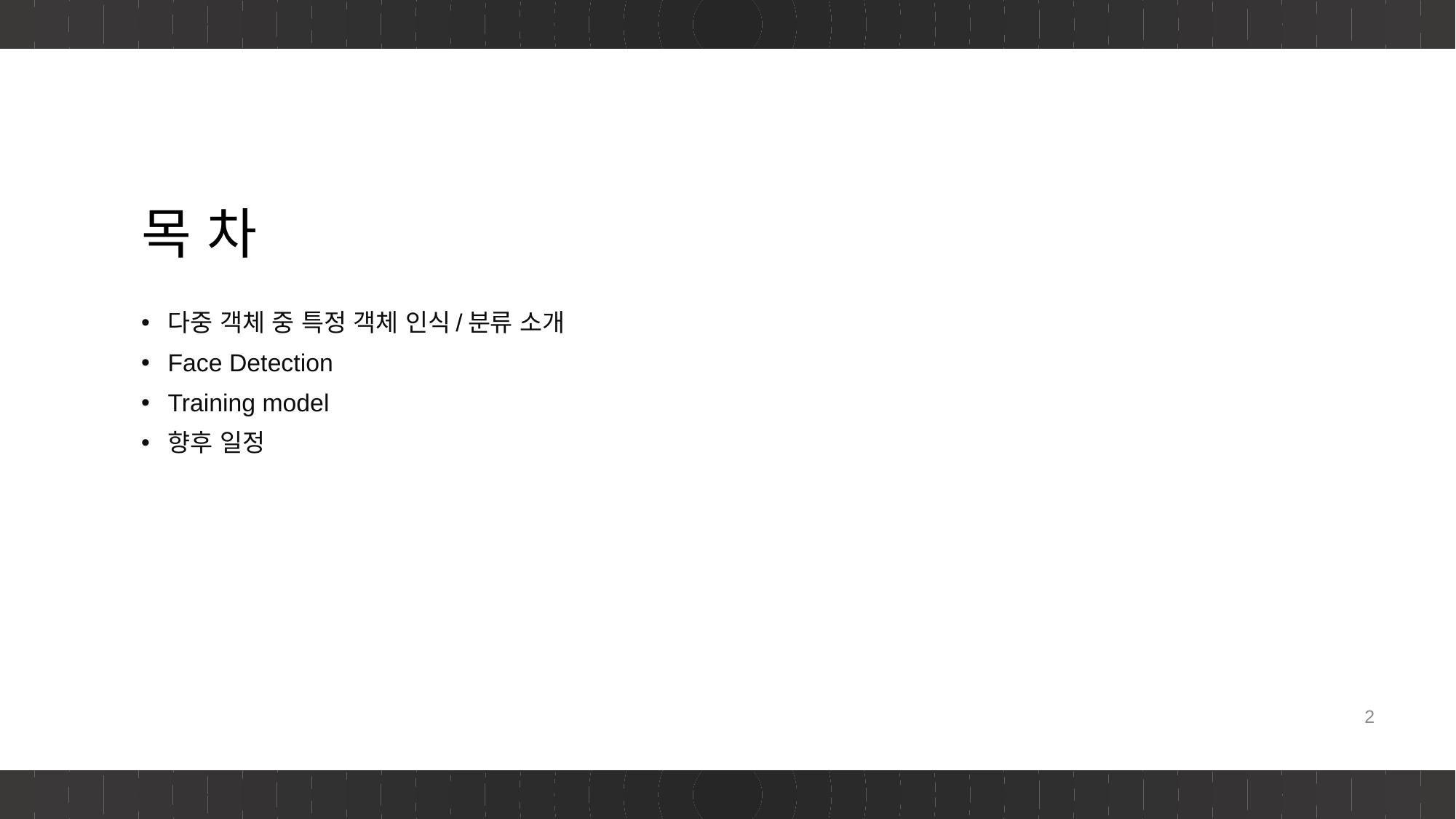

# 목 차
다중 객체 중 특정 객체 인식/분류 소개
Face Detection
Training model
향후 일정
2